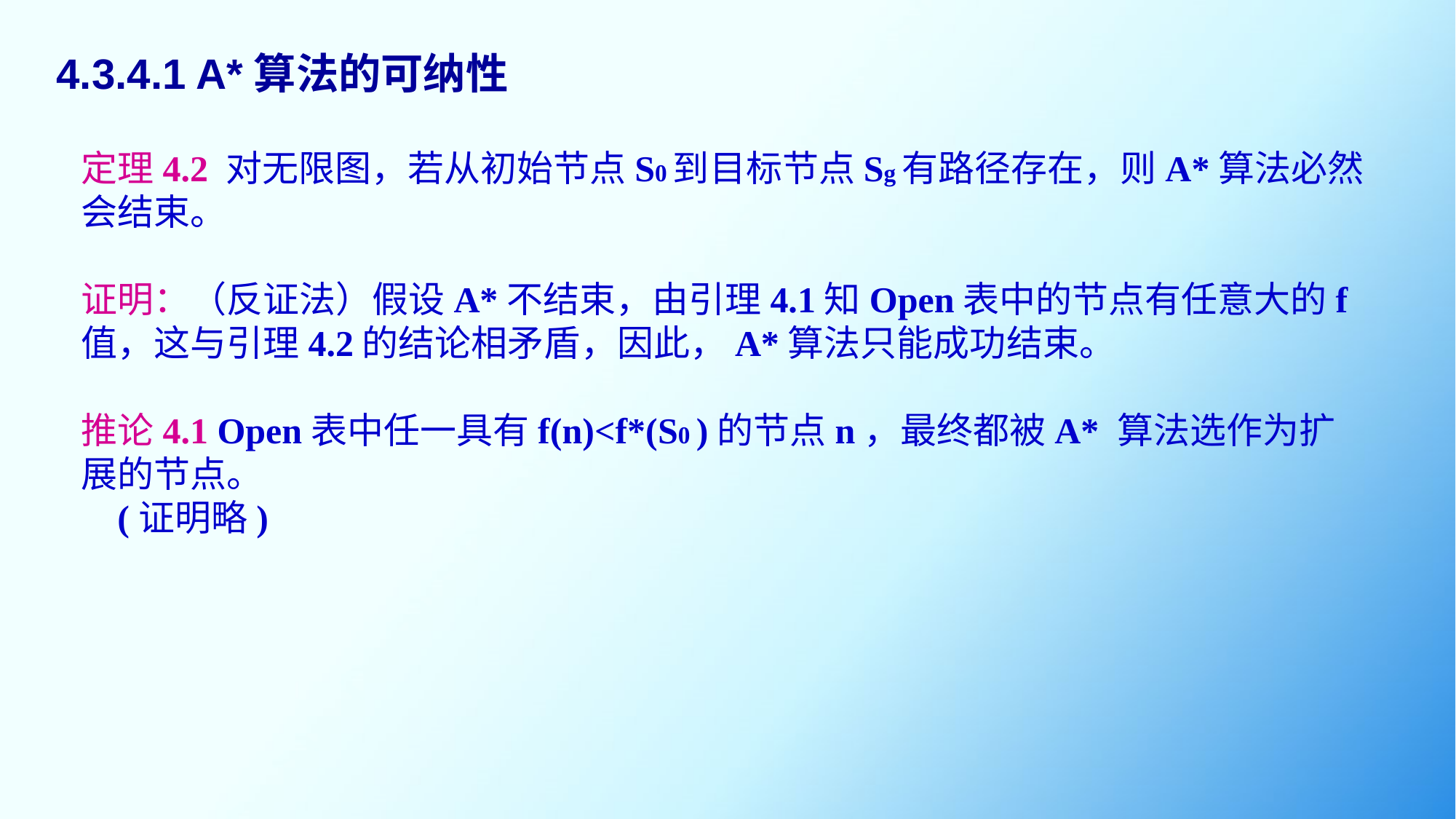

4.3.4.1 A*算法的可纳性
定理4.2 对无限图，若从初始节点S0到目标节点Sg有路径存在，则A*算法必然会结束。

证明：（反证法）假设A*不结束，由引理4.1知Open表中的节点有任意大的f值，这与引理4.2的结论相矛盾，因此，A*算法只能成功结束。

推论4.1 Open表中任一具有f(n)<f*(S0 )的节点n，最终都被A* 算法选作为扩展的节点。
    (证明略)